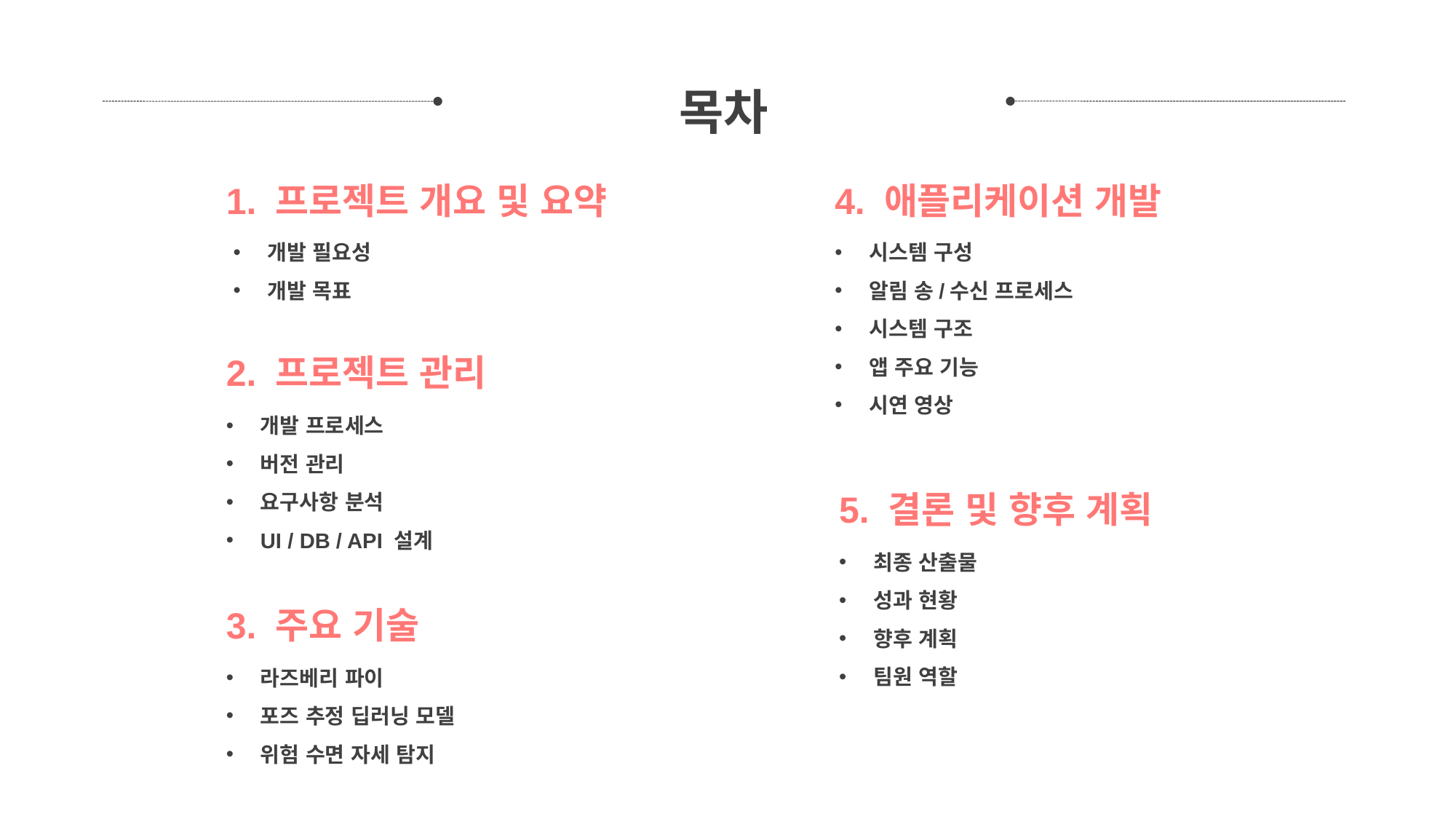

목차
1. 프로젝트 개요 및 요약
개발 필요성
개발 목표
4. 애플리케이션 개발
시스템 구성
알림 송/수신 프로세스
시스템 구조
앱 주요 기능
시연 영상
2. 프로젝트 관리
개발 프로세스
버전 관리
요구사항 분석
UI / DB / API 설계
5. 결론 및 향후 계획
최종 산출물
성과 현황
향후 계획
팀원 역할
3. 주요 기술
라즈베리 파이
포즈 추정 딥러닝 모델
위험 수면 자세 탐지